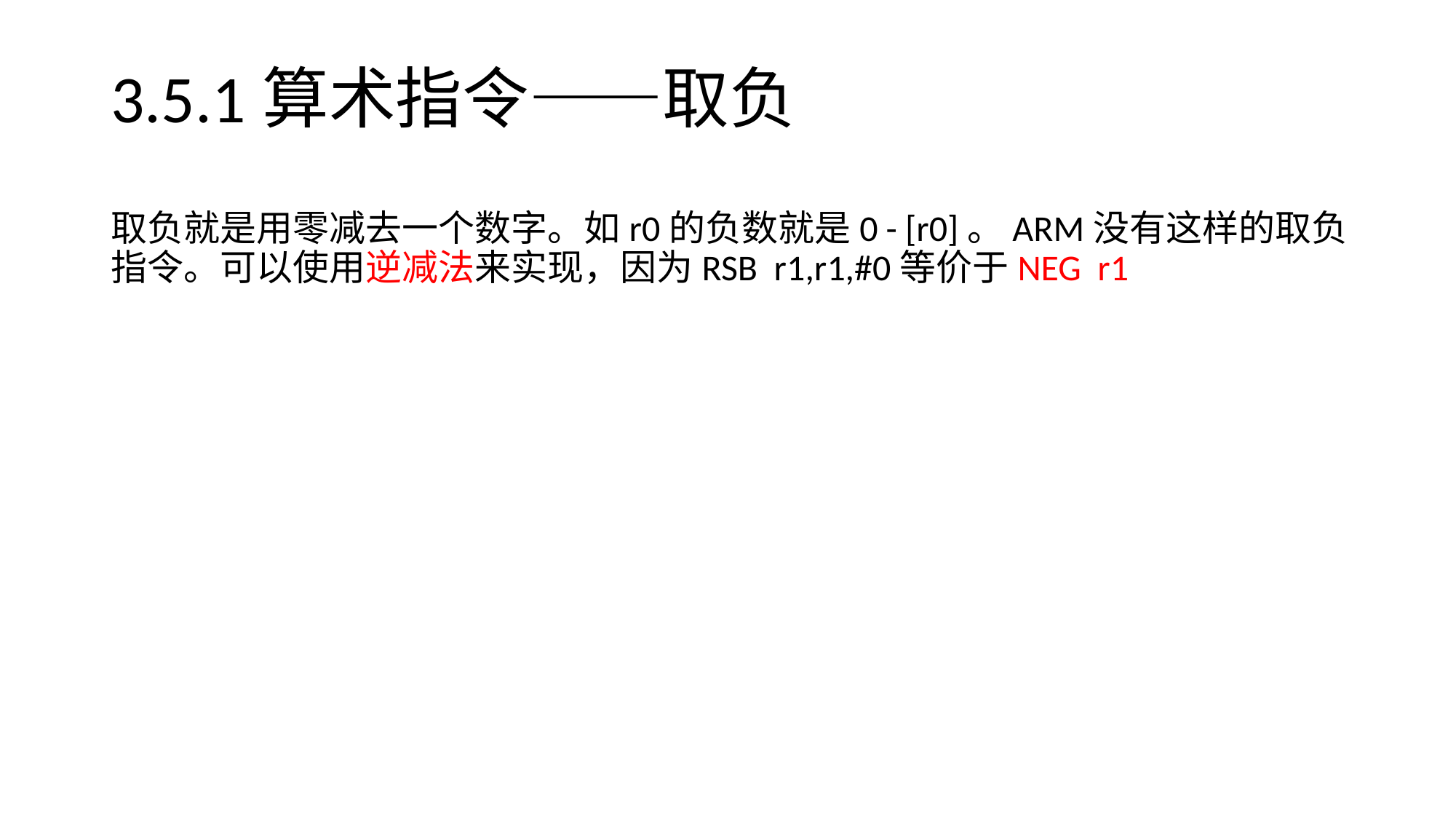

# 3.5.1算术指令——取负

取负就是用零减去一个数字。如r0的负数就是0 - [r0]。ARM没有这样的取负指令。可以使用逆减法来实现，因为RSB  r1,r1,#0等价于NEG  r1